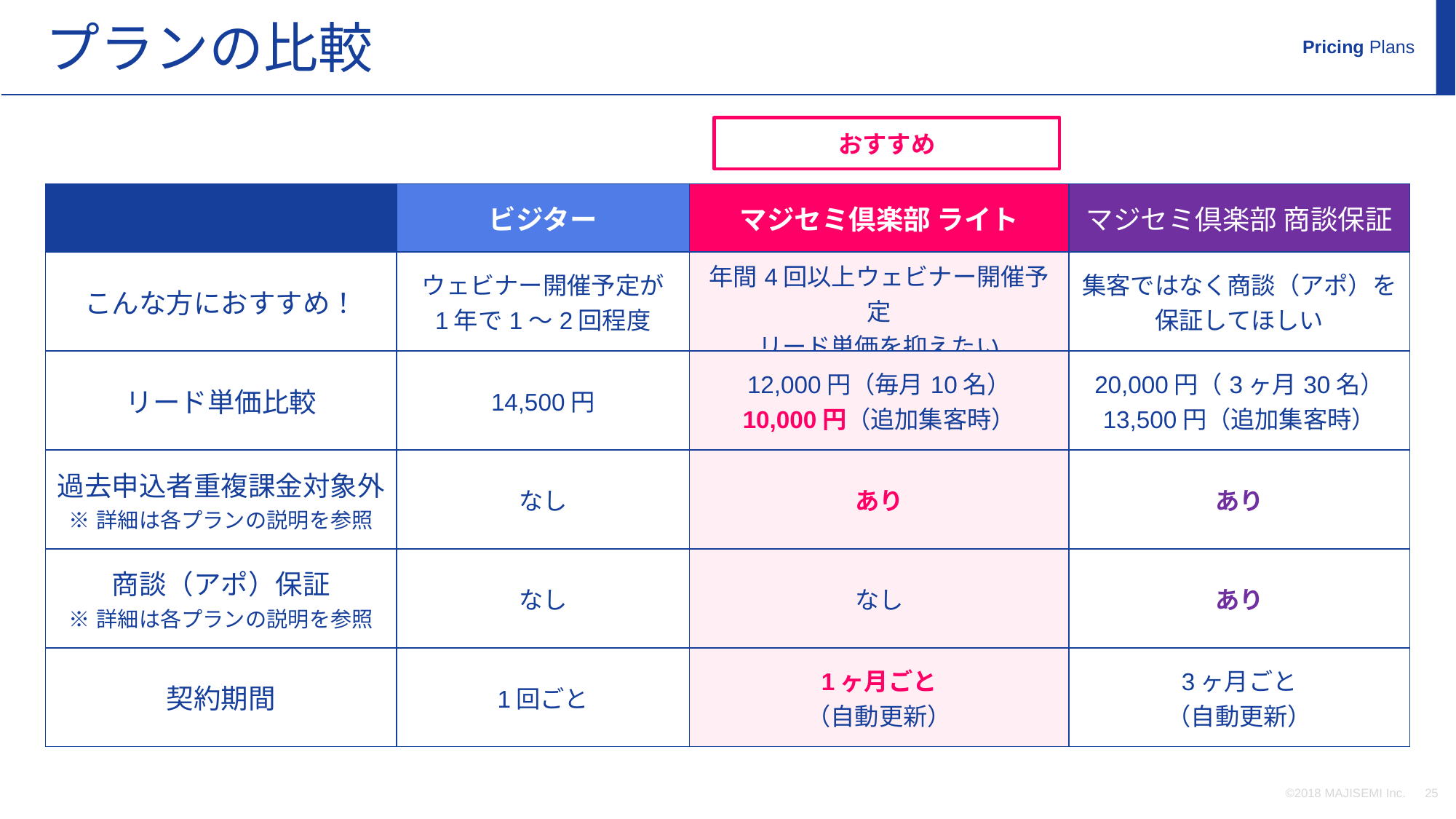

プランの比較
Pricing Plans
おすすめ
|  | ビジター | マジセミ倶楽部 ライト | マジセミ倶楽部 商談保証 |
| --- | --- | --- | --- |
| こんな方におすすめ！ | ウェビナー開催予定が 1年で1～2回程度 | 年間4回以上ウェビナー開催予定 リード単価を抑えたい | 集客ではなく商談（アポ）を 保証してほしい |
| リード単価比較 | 14,500円 | 12,000円（毎月10名） 10,000円（追加集客時） | 20,000円（3ヶ月30名） 13,500円（追加集客時） |
| 過去申込者重複課金対象外 ※詳細は各プランの説明を参照 | なし | あり | あり |
| 商談（アポ）保証 ※詳細は各プランの説明を参照 | なし | なし | あり |
| 契約期間 | 1回ごと | 1ヶ月ごと （自動更新） | 3ヶ月ごと （自動更新） |
©2018 MAJISEMI Inc.
25